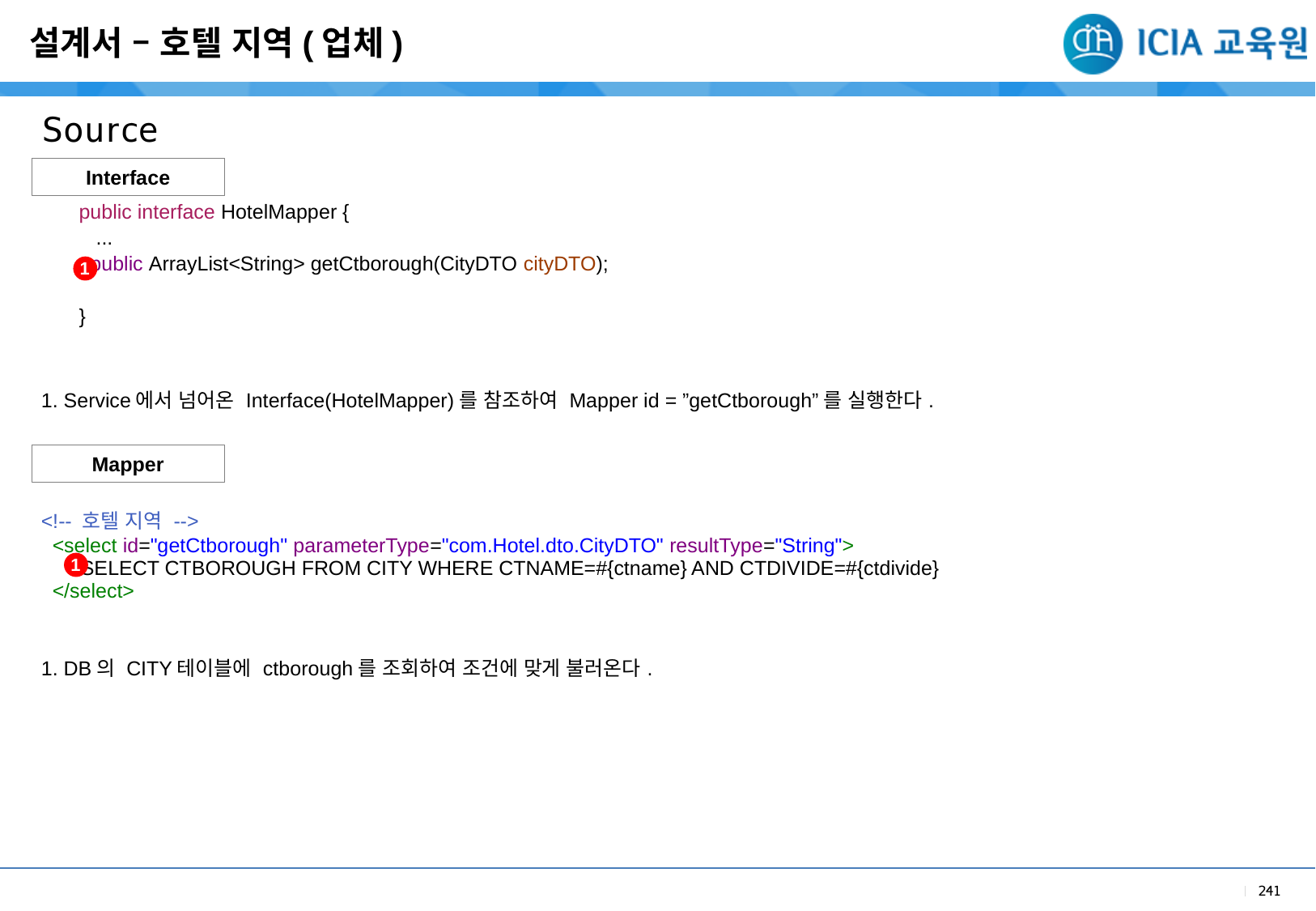

설계서 – 호텔 지역(업체)
Source
Interface
| public interface HotelMapper { ... public ArrayList<String> getCtborough(CityDTO cityDTO); } |
| --- |
| 1. Service에서 넘어온 Interface(HotelMapper)를 참조하여 Mapper id = ”getCtborough”를 실행한다. |
1

Mapper
| <!-- 호텔 지역 --> <select id="getCtborough" parameterType="com.Hotel.dto.CityDTO" resultType="String"> SELECT CTBOROUGH FROM CITY WHERE CTNAME=#{ctname} AND CTDIVIDE=#{ctdivide} </select> |
| --- |
| 1. DB의 CITY테이블에 ctborough를 조회하여 조건에 맞게 불러온다. |
1